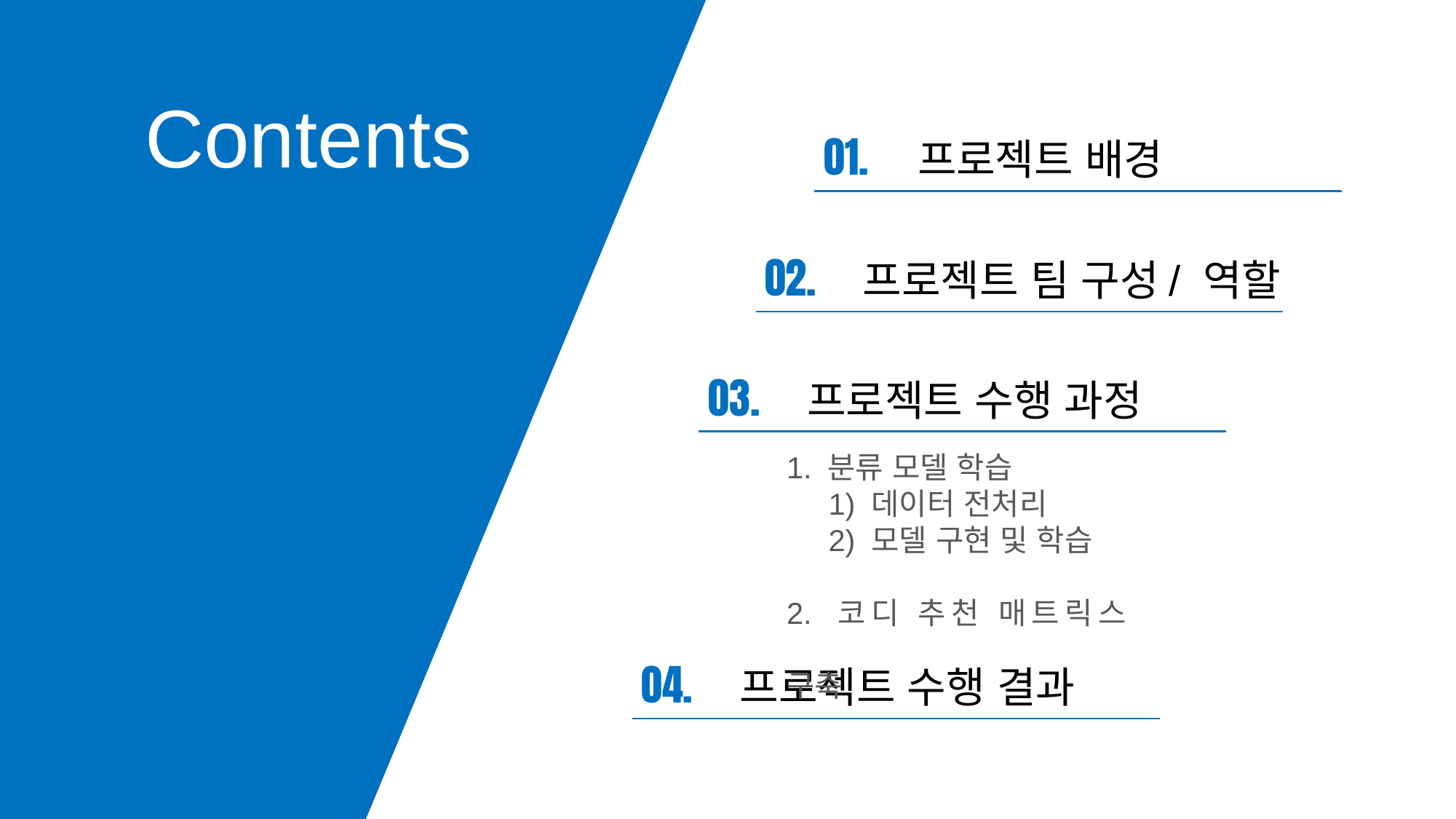

Contents
01.
프로젝트 배경
02.
프로젝트 팀 구성/ 역할
03.
프로젝트 수행 과정
1. 분류 모델 학습
     1) 데이터 전처리
     2) 모델 구현 및 학습
2. 코디 추천 매트릭스 구축
04.
프로젝트 수행 결과